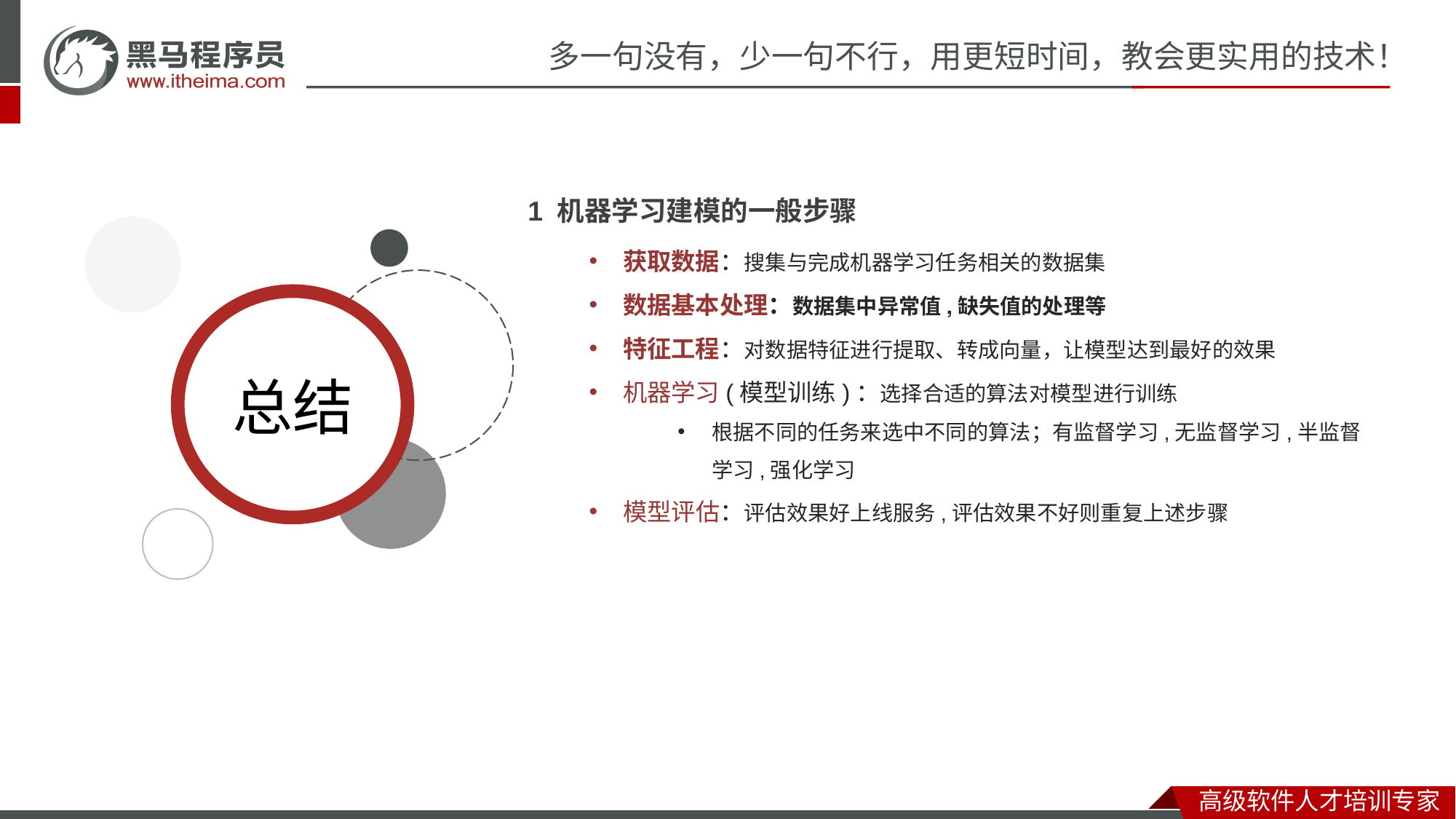

1 机器学习建模的一般步骤
获取数据：搜集与完成机器学习任务相关的数据集
数据基本处理：数据集中异常值,缺失值的处理等
特征工程：对数据特征进行提取、转成向量，让模型达到最好的效果
机器学习(模型训练)：选择合适的算法对模型进行训练
根据不同的任务来选中不同的算法；有监督学习,无监督学习,半监督学习,强化学习
模型评估：评估效果好上线服务,评估效果不好则重复上述步骤